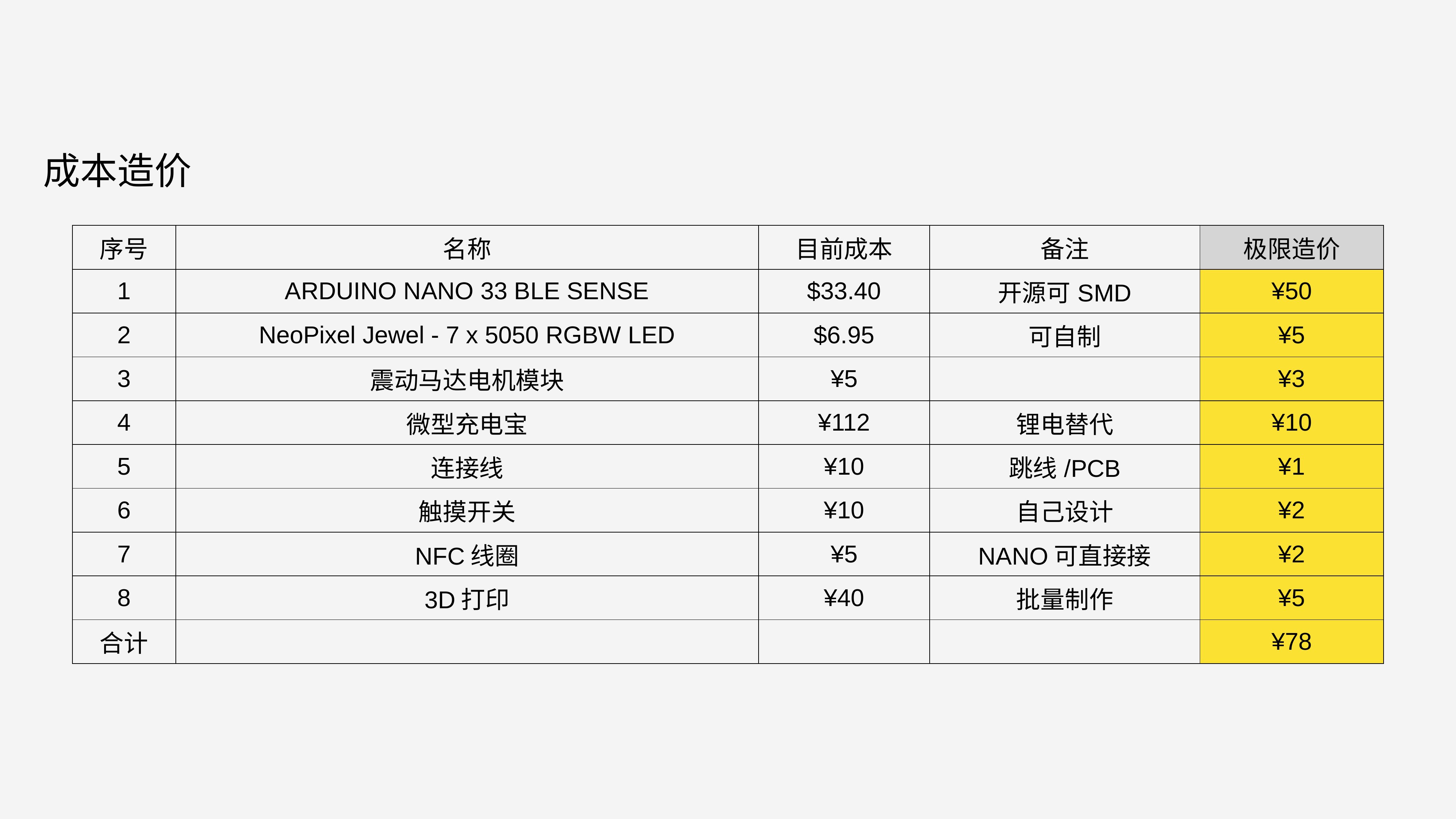

成本造价
| 序号 | 名称 | 目前成本 | 备注 | 极限造价 |
| --- | --- | --- | --- | --- |
| 1 | ARDUINO NANO 33 BLE SENSE | $33.40 | 开源可SMD | ¥50 |
| 2 | NeoPixel Jewel - 7 x 5050 RGBW LED | $6.95 | 可自制 | ¥5 |
| 3 | 震动马达电机模块 | ¥5 |  | ¥3 |
| 4 | 微型充电宝 | ¥112 | 锂电替代 | ¥10 |
| 5 | 连接线 | ¥10 | 跳线/PCB | ¥1 |
| 6 | 触摸开关 | ¥10 | 自己设计 | ¥2 |
| 7 | NFC线圈 | ¥5 | NANO可直接接 | ¥2 |
| 8 | 3D打印 | ¥40 | 批量制作 | ¥5 |
| 合计 |  |  |  | ¥78 |